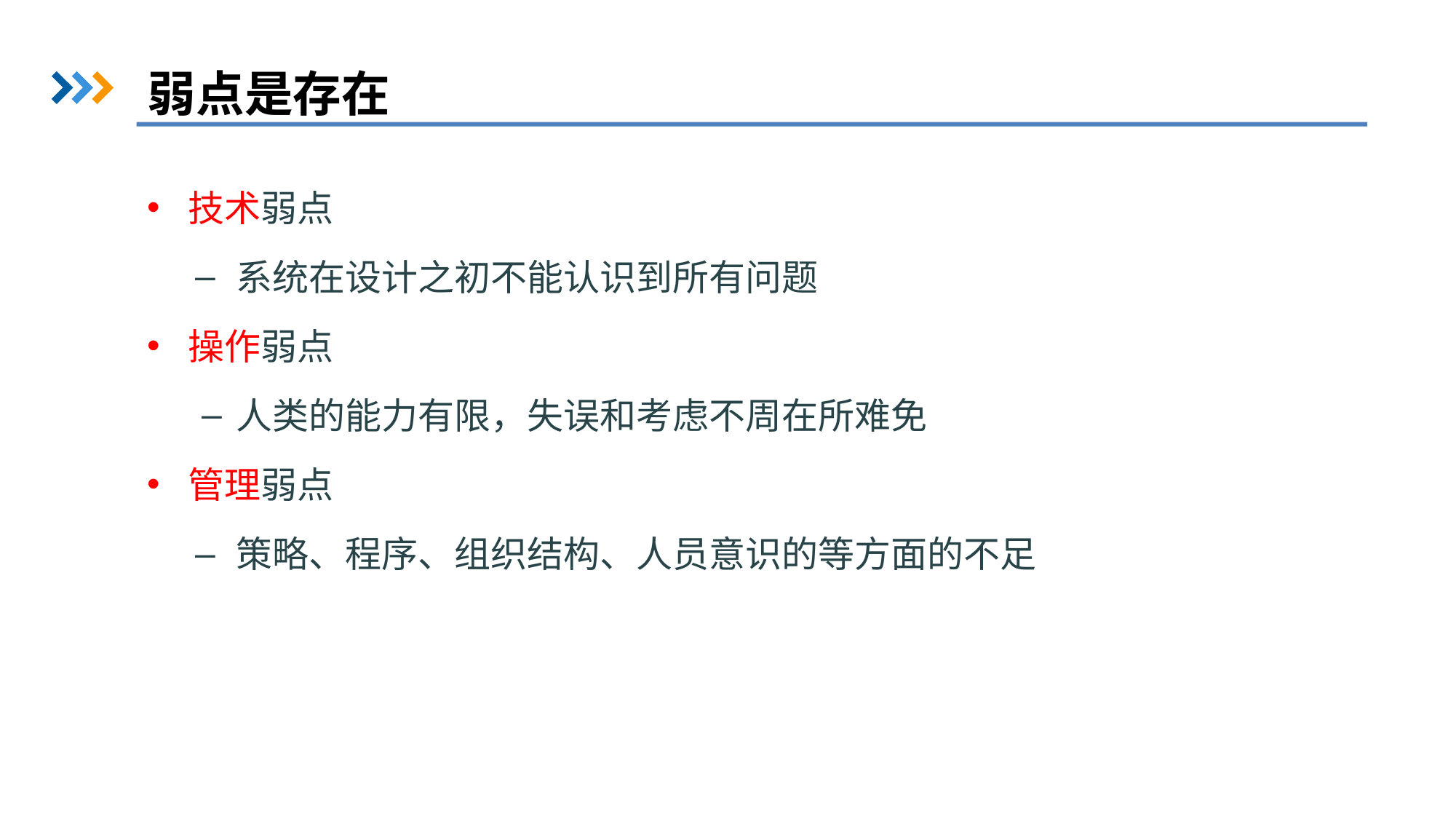

弱点是存在
技术弱点
系统在设计之初不能认识到所有问题
操作弱点
人类的能力有限，失误和考虑不周在所难免
管理弱点
策略、程序、组织结构、人员意识的等方面的不足